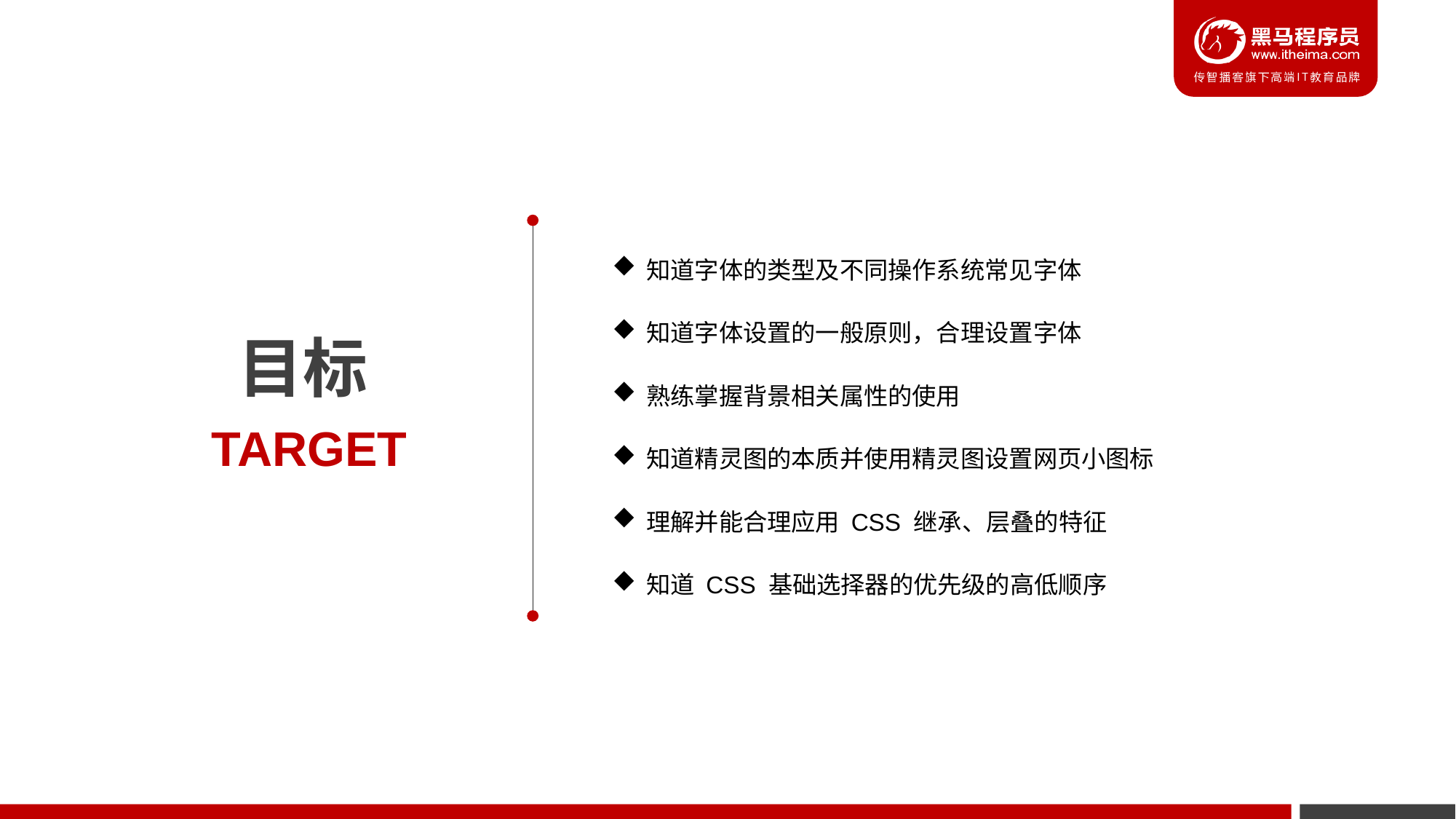

知道字体的类型及不同操作系统常见字体
知道字体设置的一般原则，合理设置字体
熟练掌握背景相关属性的使用
知道精灵图的本质并使用精灵图设置网页小图标
理解并能合理应用 CSS 继承、层叠的特征
知道 CSS 基础选择器的优先级的高低顺序